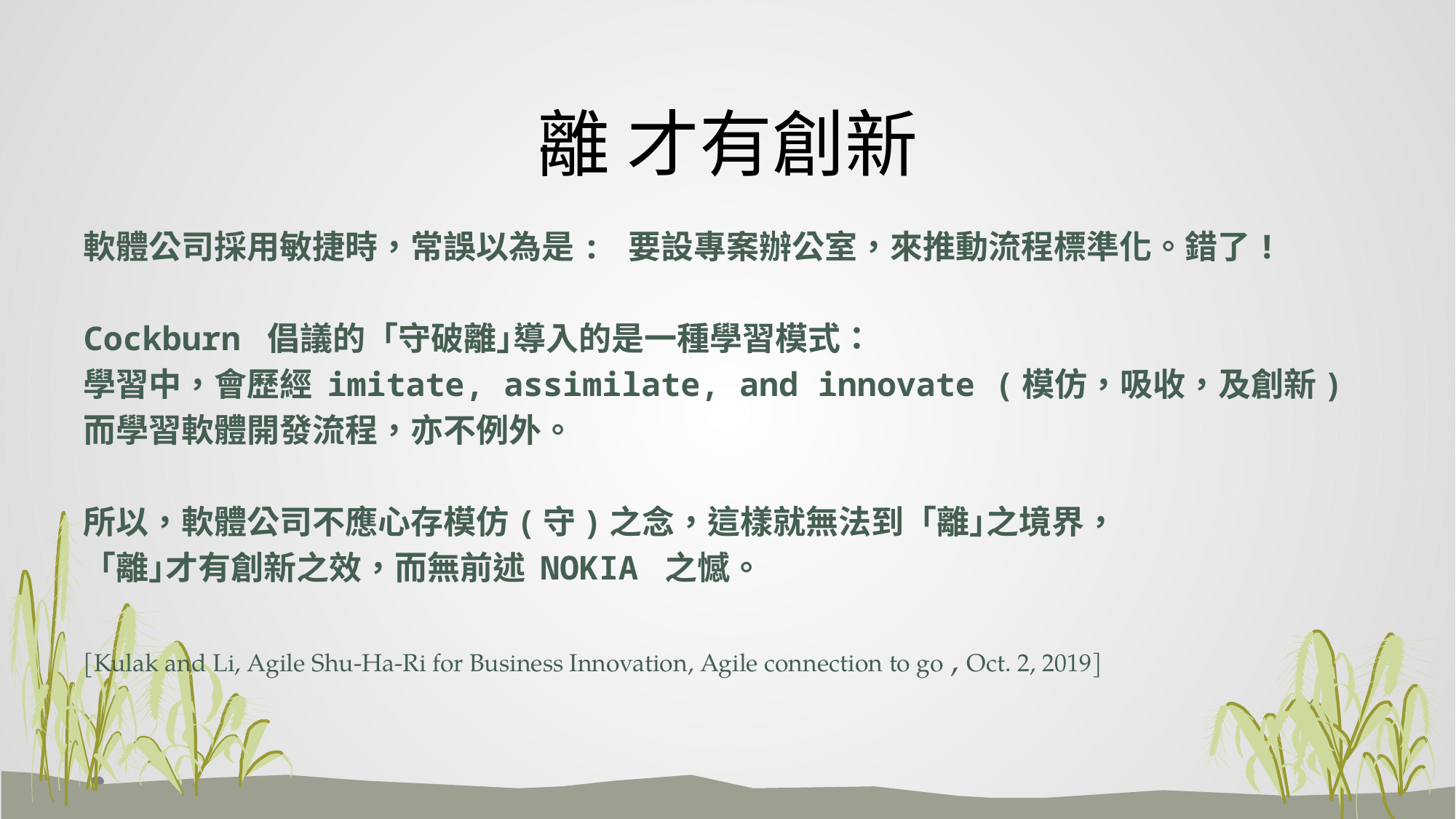

# 離 才有創新

軟體公司採用敏捷時，常誤以為是: 要設專案辦公室，來推動流程標準化。錯了!

Cockburn 倡議的「守破離｣導入的是一種學習模式：
學習中，會歷經 imitate, assimilate, and innovate (模仿，吸收，及創新)
而學習軟體開發流程，亦不例外。

所以，軟體公司不應心存模仿(守)之念，這樣就無法到「離｣之境界，
「離｣才有創新之效，而無前述 NOKIA 之憾。

[Kulak and Li, Agile Shu-Ha-Ri for Business Innovation, Agile connection to go , Oct. 2, 2019]